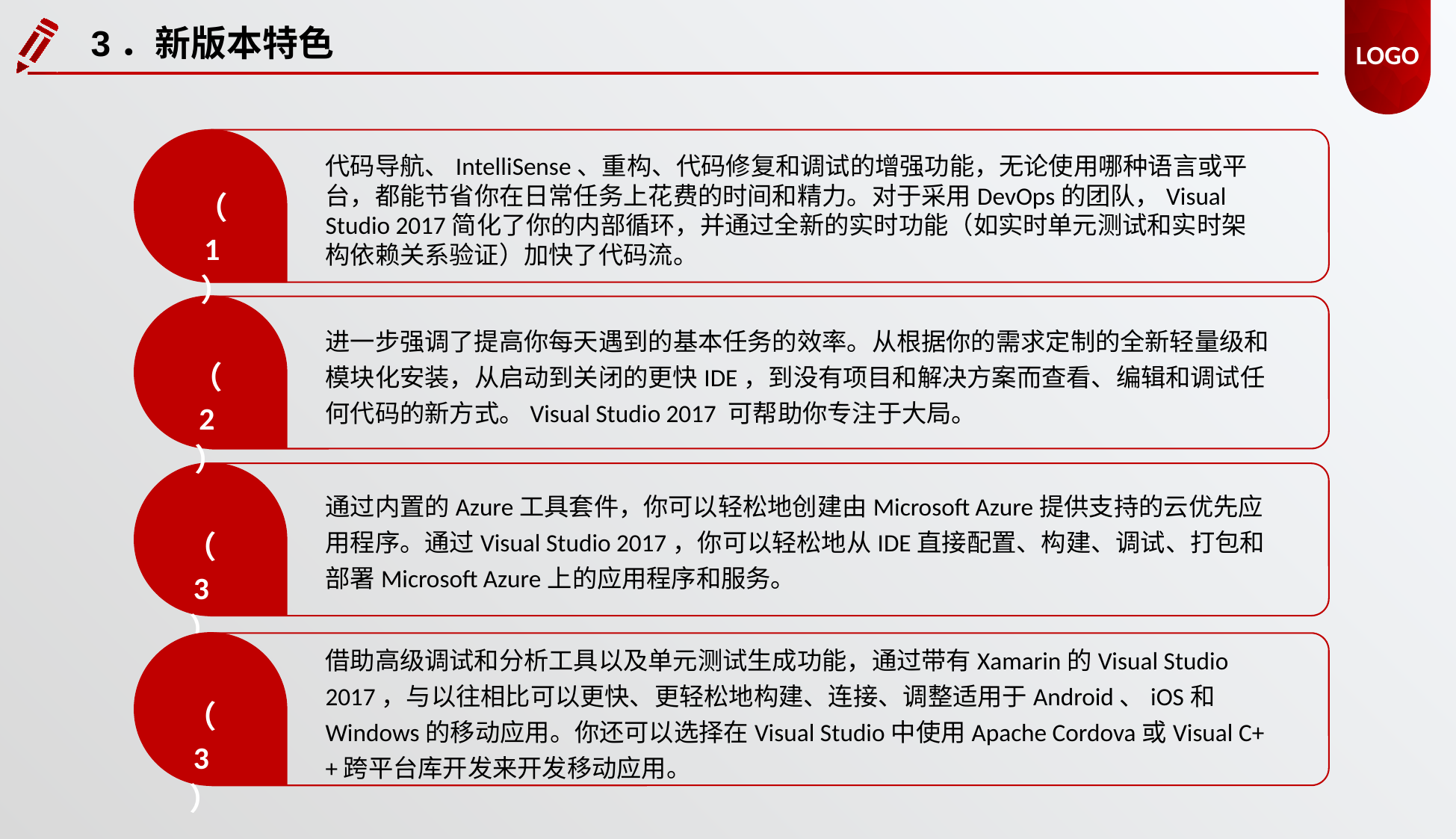

3．新版本特色

代码导航、IntelliSense、重构、代码修复和调试的增强功能，无论使用哪种语言或平台，都能节省你在日常任务上花费的时间和精力。对于采用DevOps的团队，Visual Studio 2017简化了你的内部循环，并通过全新的实时功能（如实时单元测试和实时架构依赖关系验证）加快了代码流。
（1）

进一步强调了提高你每天遇到的基本任务的效率。从根据你的需求定制的全新轻量级和模块化安装，从启动到关闭的更快IDE，到没有项目和解决方案而查看、编辑和调试任何代码的新方式。Visual Studio 2017 可帮助你专注于大局。
（2）

通过内置的Azure工具套件，你可以轻松地创建由Microsoft Azure提供支持的云优先应用程序。通过Visual Studio 2017，你可以轻松地从IDE直接配置、构建、调试、打包和部署Microsoft Azure上的应用程序和服务。
（3）

借助高级调试和分析工具以及单元测试生成功能，通过带有Xamarin的Visual Studio 2017，与以往相比可以更快、更轻松地构建、连接、调整适用于Android、iOS和Windows的移动应用。你还可以选择在Visual Studio中使用Apache Cordova或Visual C++跨平台库开发来开发移动应用。
（3）